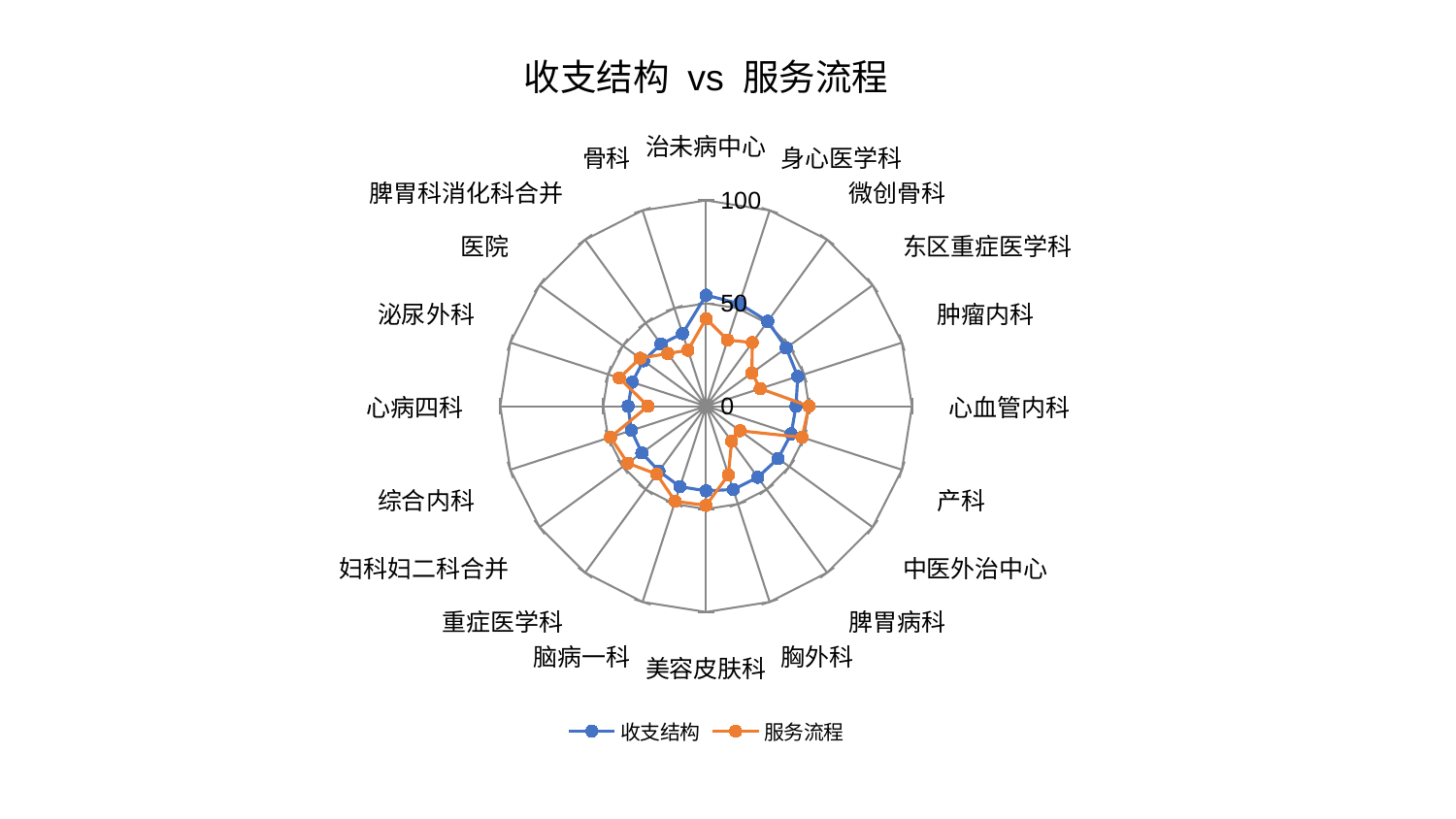

### Chart: 收支结构 vs 服务流程

| Category | 收支结构 | 服务流程 |
|---|---|---|
| 治未病中心 | 53.933752544510135 | 42.551288511588695 |
| 身心医学科 | 52.389106437261994 | 33.811231361988334 |
| 微创骨科 | 50.952901197684014 | 38.20466861859535 |
| 东区重症医学科 | 48.139985355635275 | 27.52112185449223 |
| 肿瘤内科 | 46.818367619664734 | 27.648949616187945 |
| 心血管内科 | 43.67929981937805 | 49.957376645078156 |
| 产科 | 43.46877026265259 | 49.046441416702734 |
| 中医外治中心 | 43.280467780313465 | 20.335195510060505 |
| 脾胃病科 | 42.715152610209856 | 21.111617903397274 |
| 胸外科 | 42.57729877292491 | 35.118010366686306 |
| 美容皮肤科 | 41.15643754033281 | 48.208187452555975 |
| 脑病一科 | 41.10394986208206 | 48.60277881422621 |
| 重症医学科 | 38.99522556949568 | 40.82357686000391 |
| 妇科妇二科合并 | 38.605070997298895 | 47.08069662573476 |
| 综合内科 | 38.18910032767207 | 48.860899163253215 |
| 心病四科 | 37.89501837422338 | 28.224537759347832 |
| 泌尿外科 | 37.76520274053656 | 44.340685158841666 |
| 医院 | 37.56196978082301 | 39.63914562759852 |
| 脾胃科消化科合并 | 37.31851988224649 | 31.67147090087198 |
| 骨科 | 37.095510373531994 | 28.585150267873942 |
73